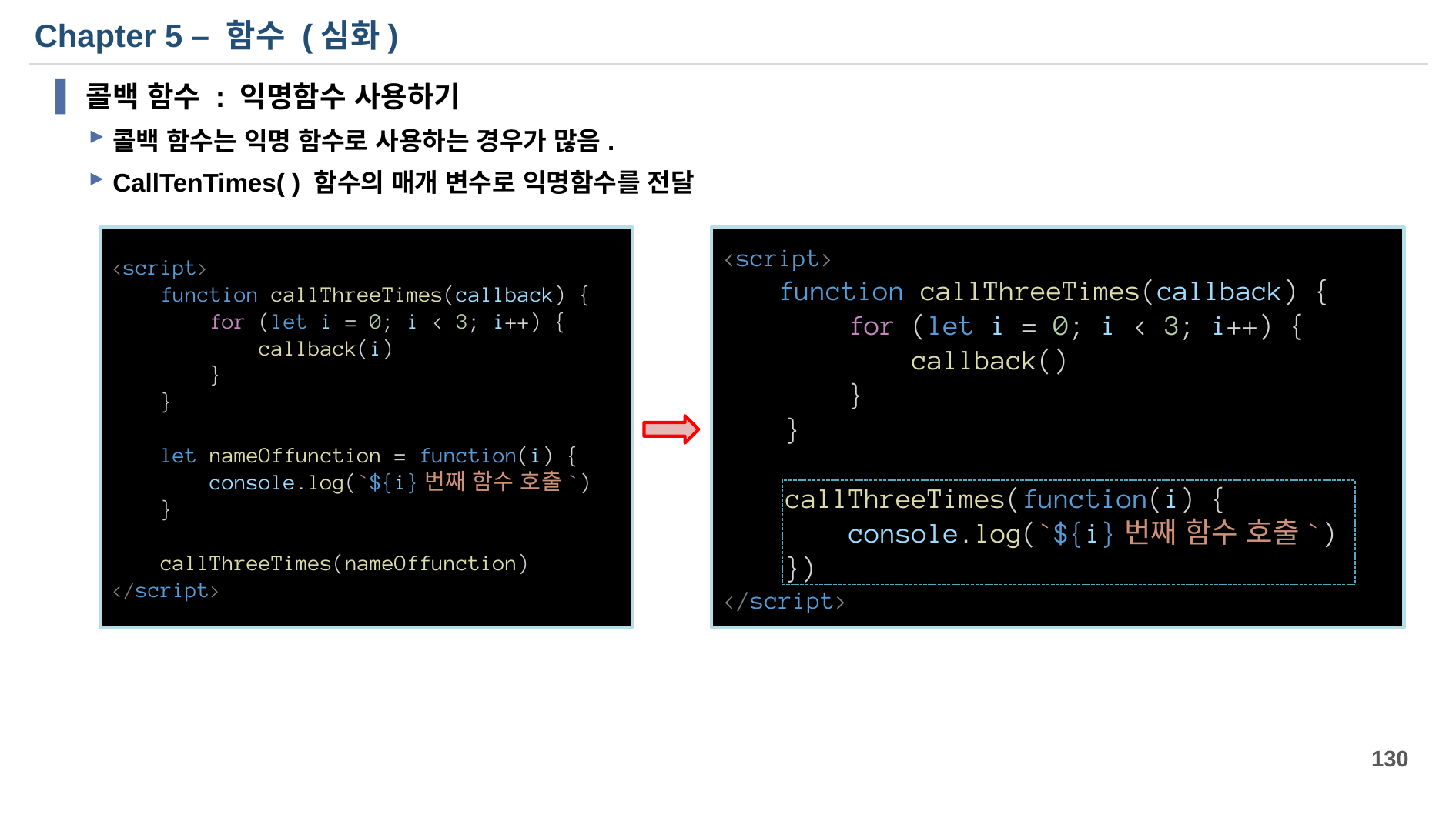

# Chapter 5 – 함수 (심화)
콜백 함수 : 익명함수 사용하기
콜백 함수는 익명 함수로 사용하는 경우가 많음.
CallTenTimes( ) 함수의 매개 변수로 익명함수를 전달

<script>
    function callThreeTimes(callback) {
        for (let i = 0; i < 3; i++) {
            callback(i)
        }
    }
    let nameOffunction = function(i) {
        console.log(`${i}번째 함수 호출`)
    }
    callThreeTimes(nameOffunction)
</script>
<script>
    function callThreeTimes(callback) {
        for (let i = 0; i < 3; i++) {
            callback()
        }
    }
    callThreeTimes(function(i) {
        console.log(`${i}번째 함수 호출`)
    })
</script>

130